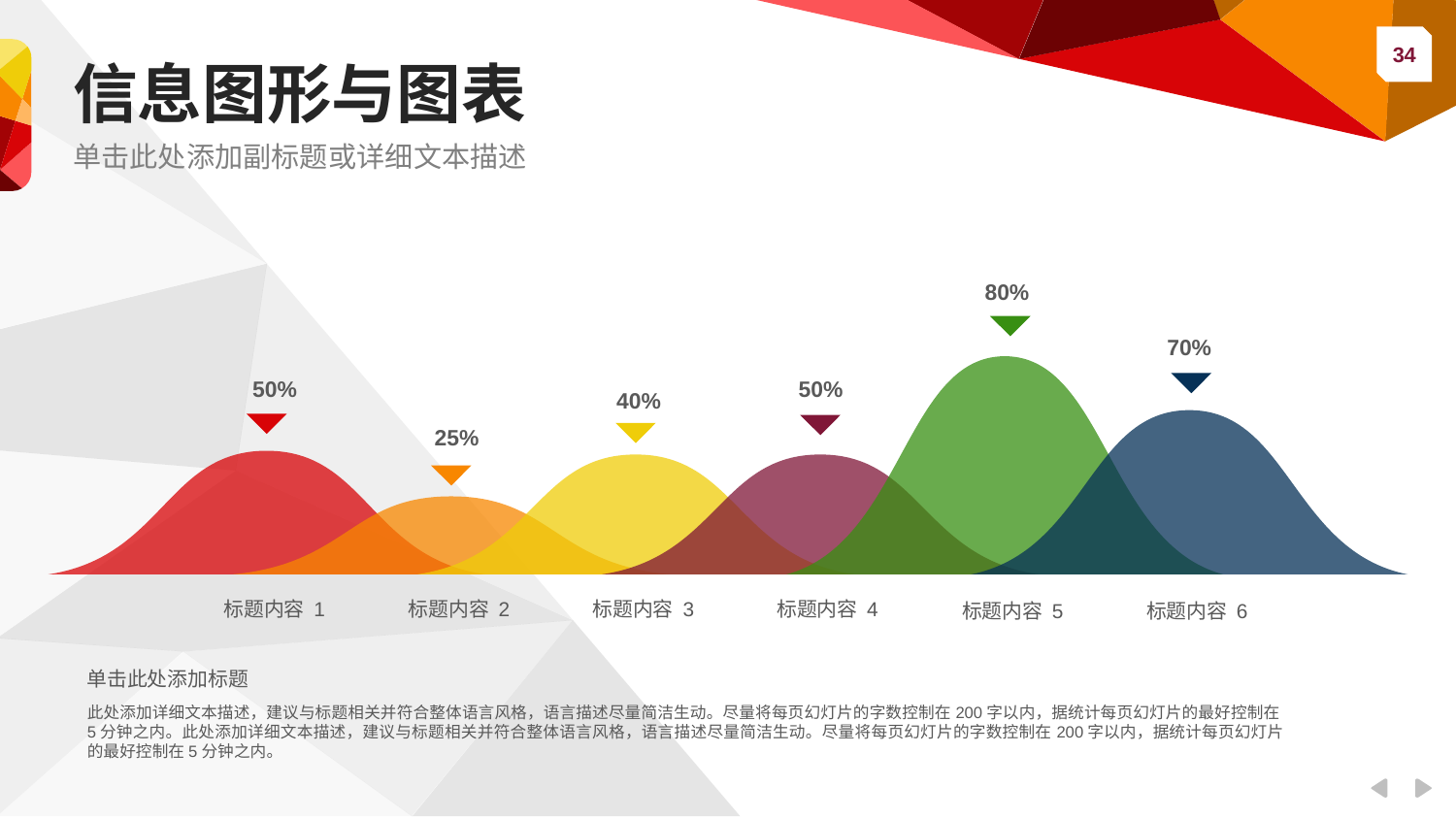

信息图形与图表
单击此处添加副标题或详细文本描述
80%

70%

50%

50%

40%

25%

标题内容 1
标题内容 2
标题内容 3
标题内容 4
标题内容 5
标题内容 6
单击此处添加标题
此处添加详细文本描述，建议与标题相关并符合整体语言风格，语言描述尽量简洁生动。尽量将每页幻灯片的字数控制在200字以内，据统计每页幻灯片的最好控制在5分钟之内。此处添加详细文本描述，建议与标题相关并符合整体语言风格，语言描述尽量简洁生动。尽量将每页幻灯片的字数控制在200字以内，据统计每页幻灯片的最好控制在5分钟之内。